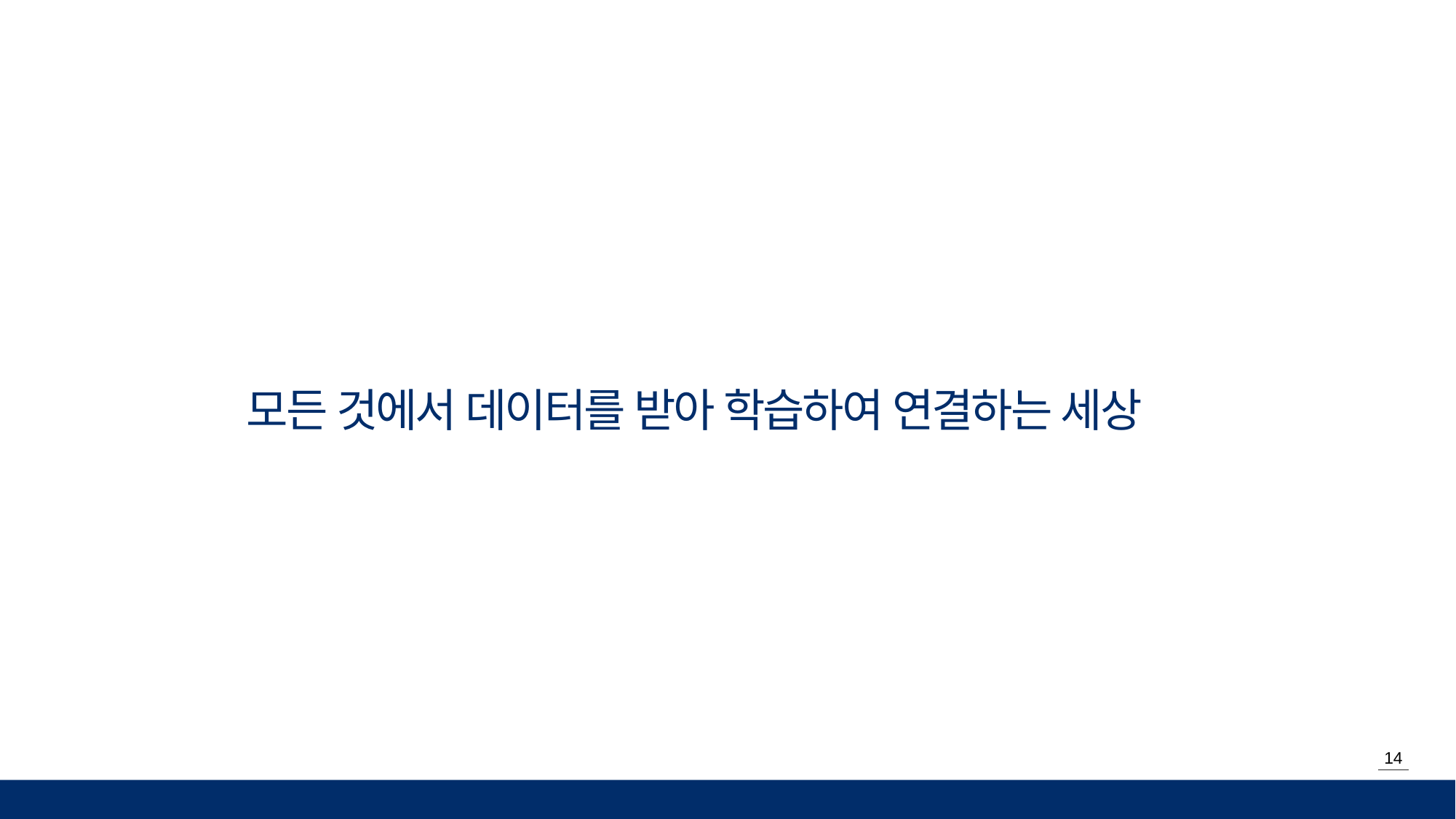

모든 것에서 데이터를 받아 학습하여 연결하는 세상